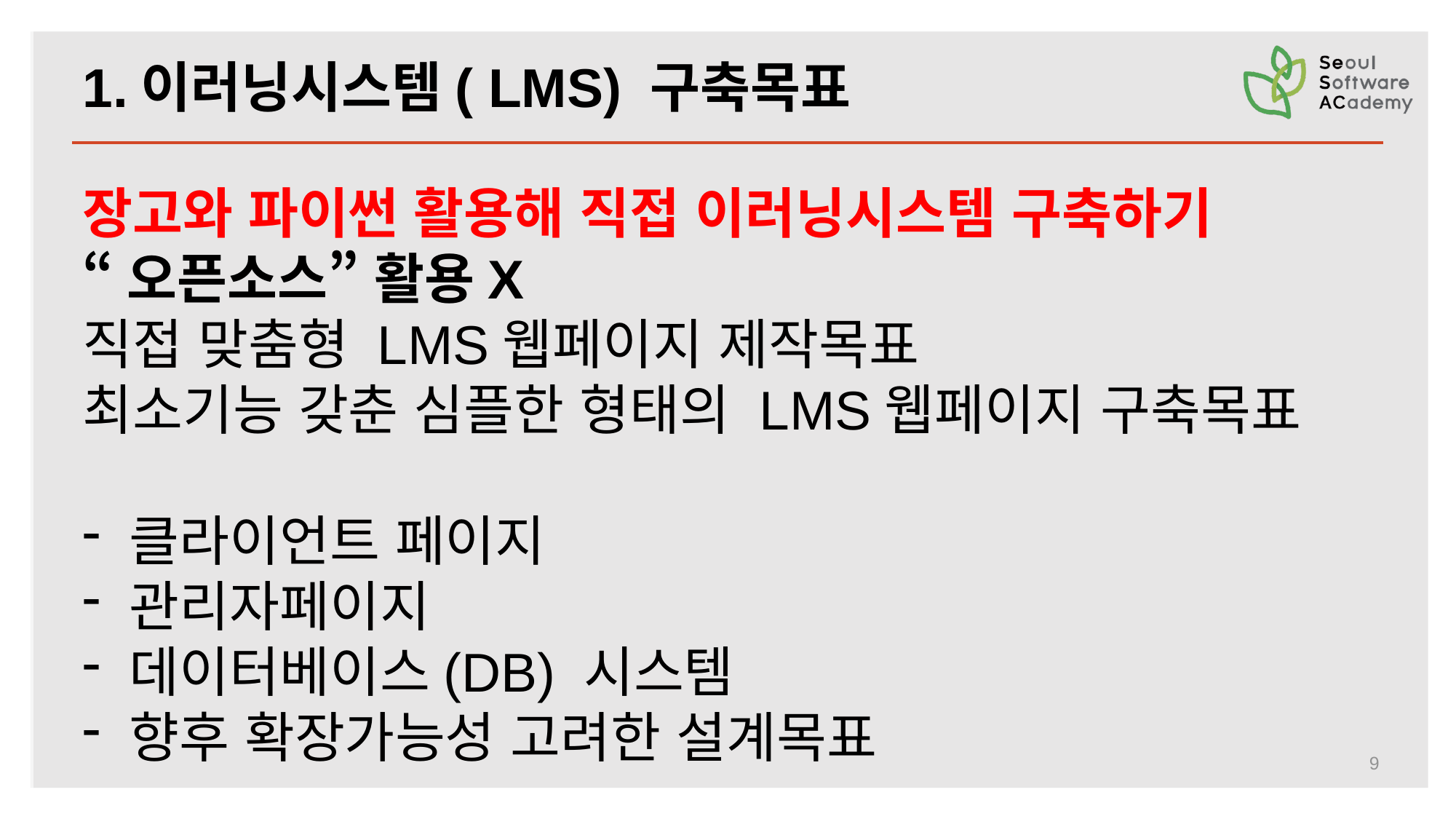

1.이러닝시스템( LMS) 구축목표
장고와 파이썬 활용해 직접 이러닝시스템 구축하기
“오픈소스” 활용X
직접 맞춤형 LMS웹페이지 제작목표
최소기능 갖춘 심플한 형태의 LMS웹페이지 구축목표

 클라이언트 페이지
 관리자페이지
 데이터베이스(DB) 시스템
 향후 확장가능성 고려한 설계목표
9